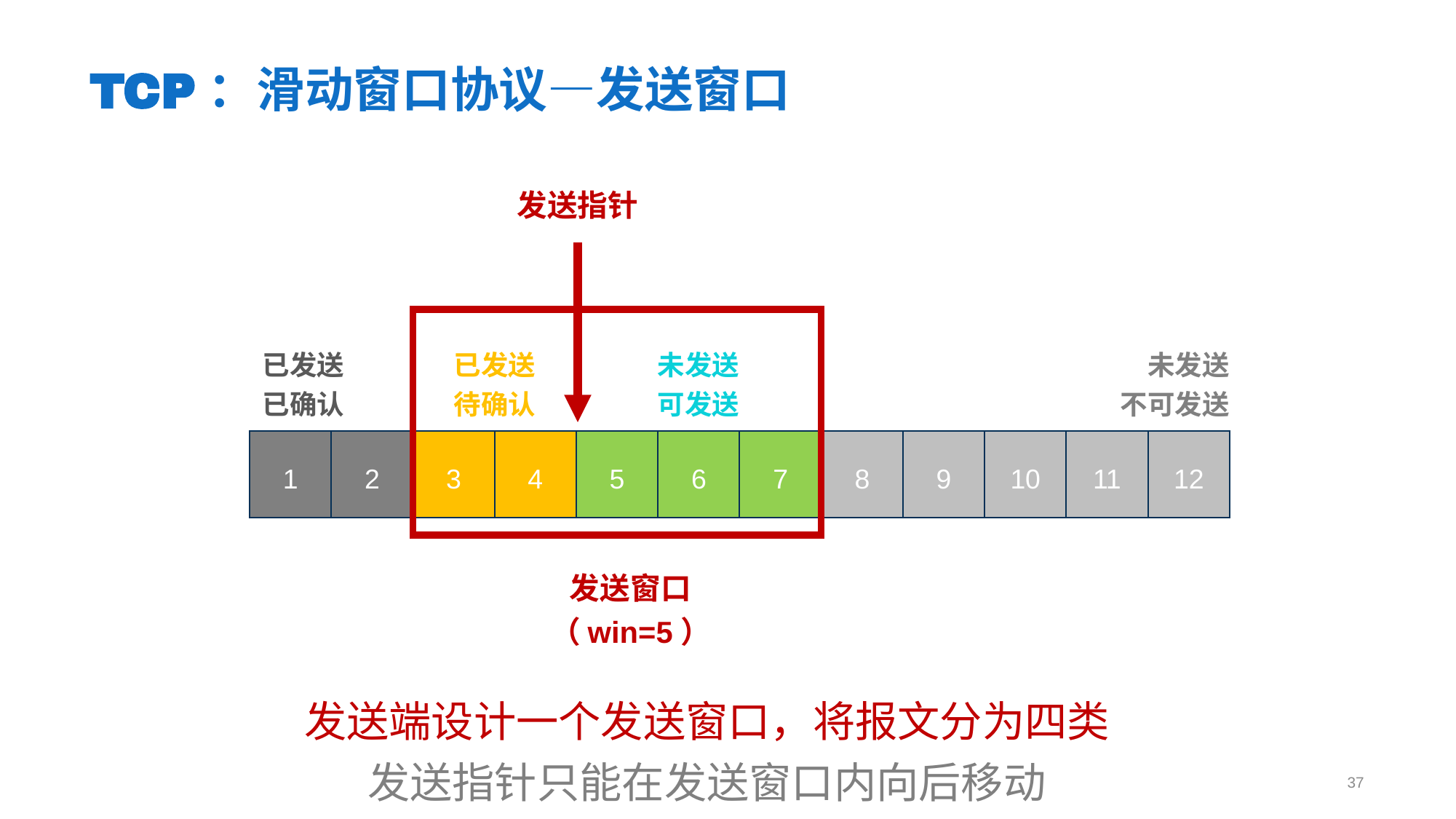

# TCP：滑动窗口协议—发送窗口
发送指针

已发送
已确认
已发送
待确认
未发送
可发送
未发送
不可发送
1
2
3
4
5
6
7
8
9
10
11
12
发送窗口（win=5）
发送端设计一个发送窗口，将报文分为四类
发送指针只能在发送窗口内向后移动
37